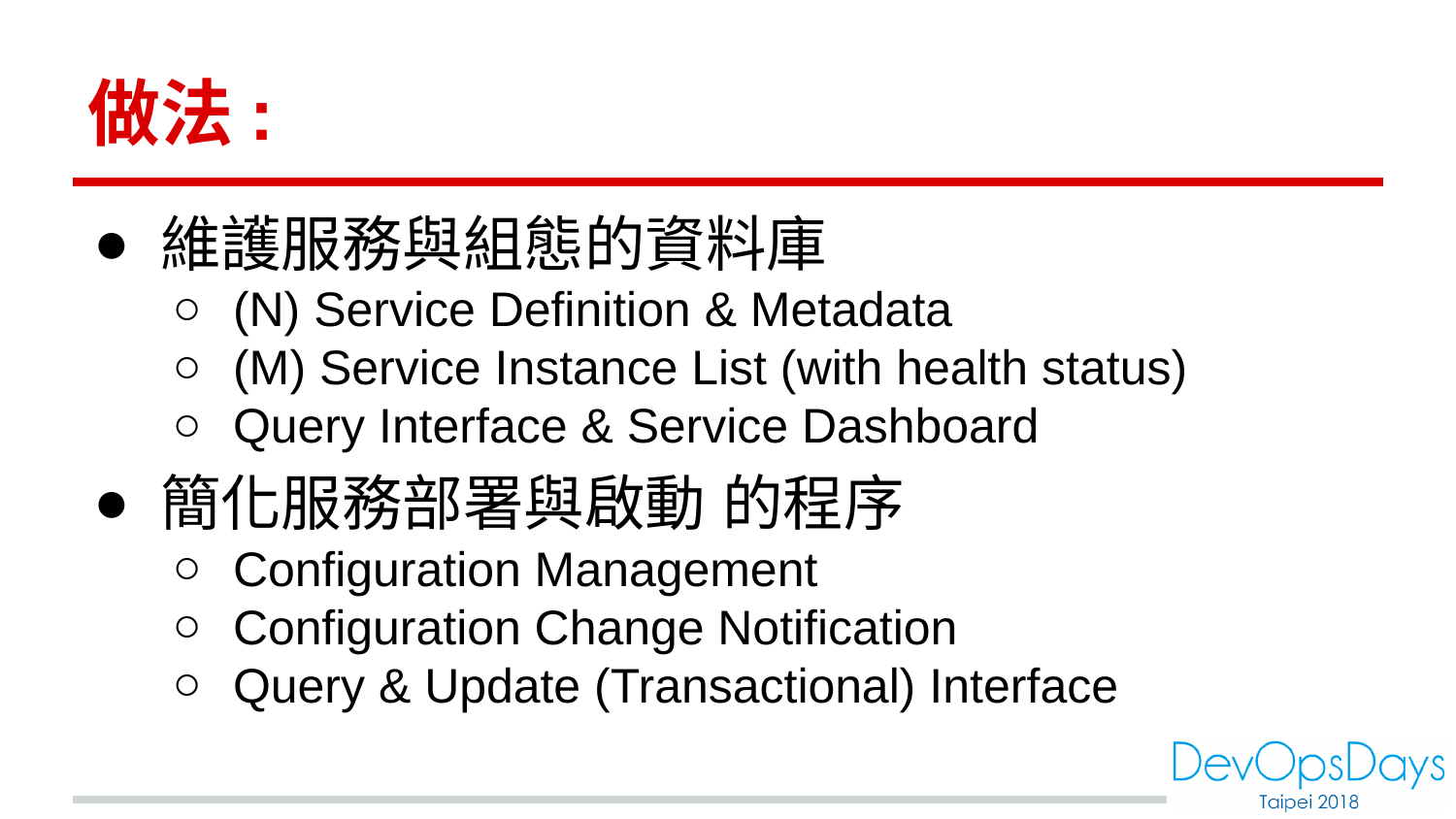

# 做法:
維護服務與組態的資料庫
(N) Service Definition & Metadata
(M) Service Instance List (with health status)
Query Interface & Service Dashboard
簡化服務部署與啟動 的程序
Configuration Management
Configuration Change Notification
Query & Update (Transactional) Interface